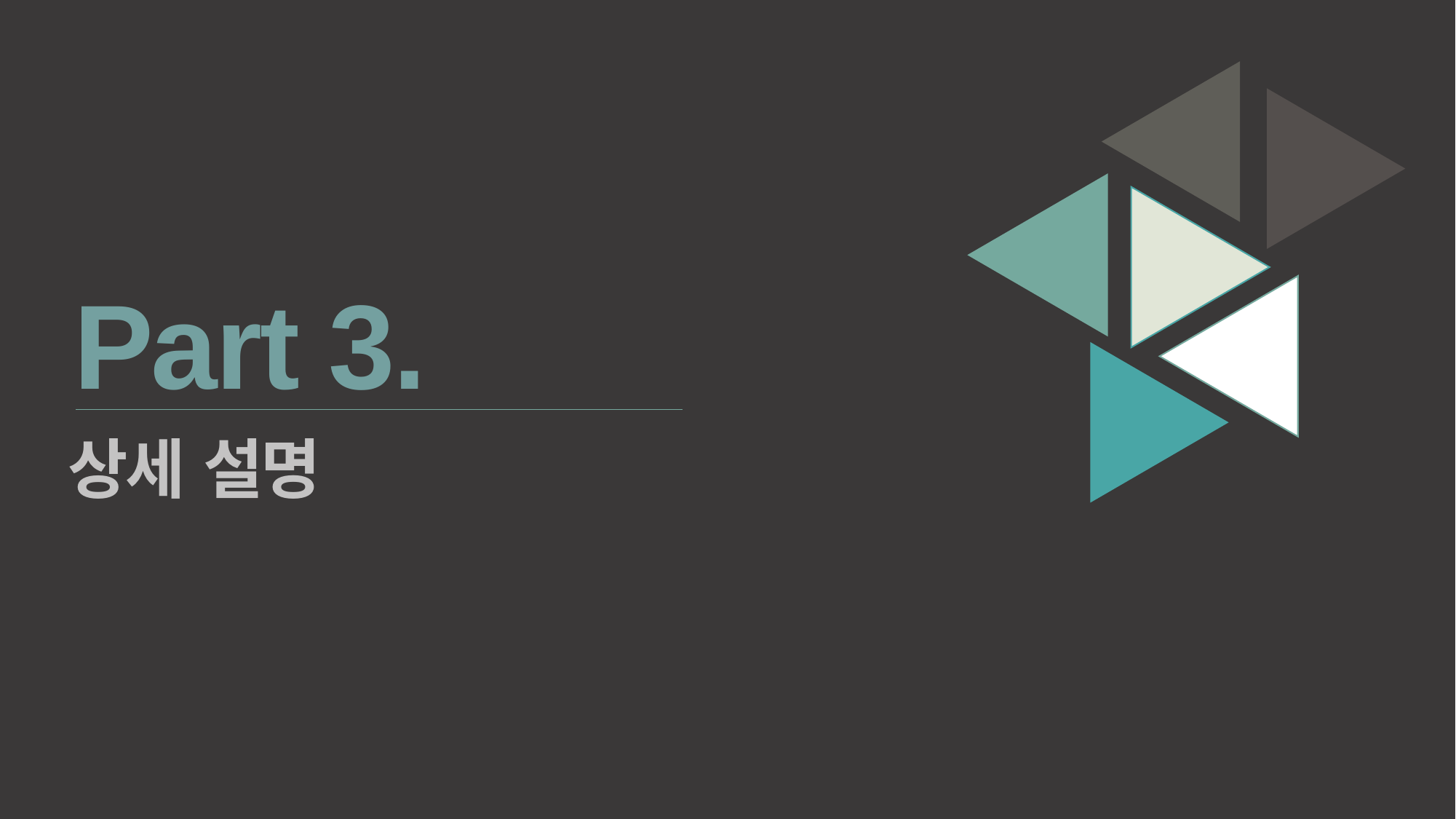

Part 3.

상세 설명

Copyrightⓒ. Saebyeol Yu. All Rights Reserved.